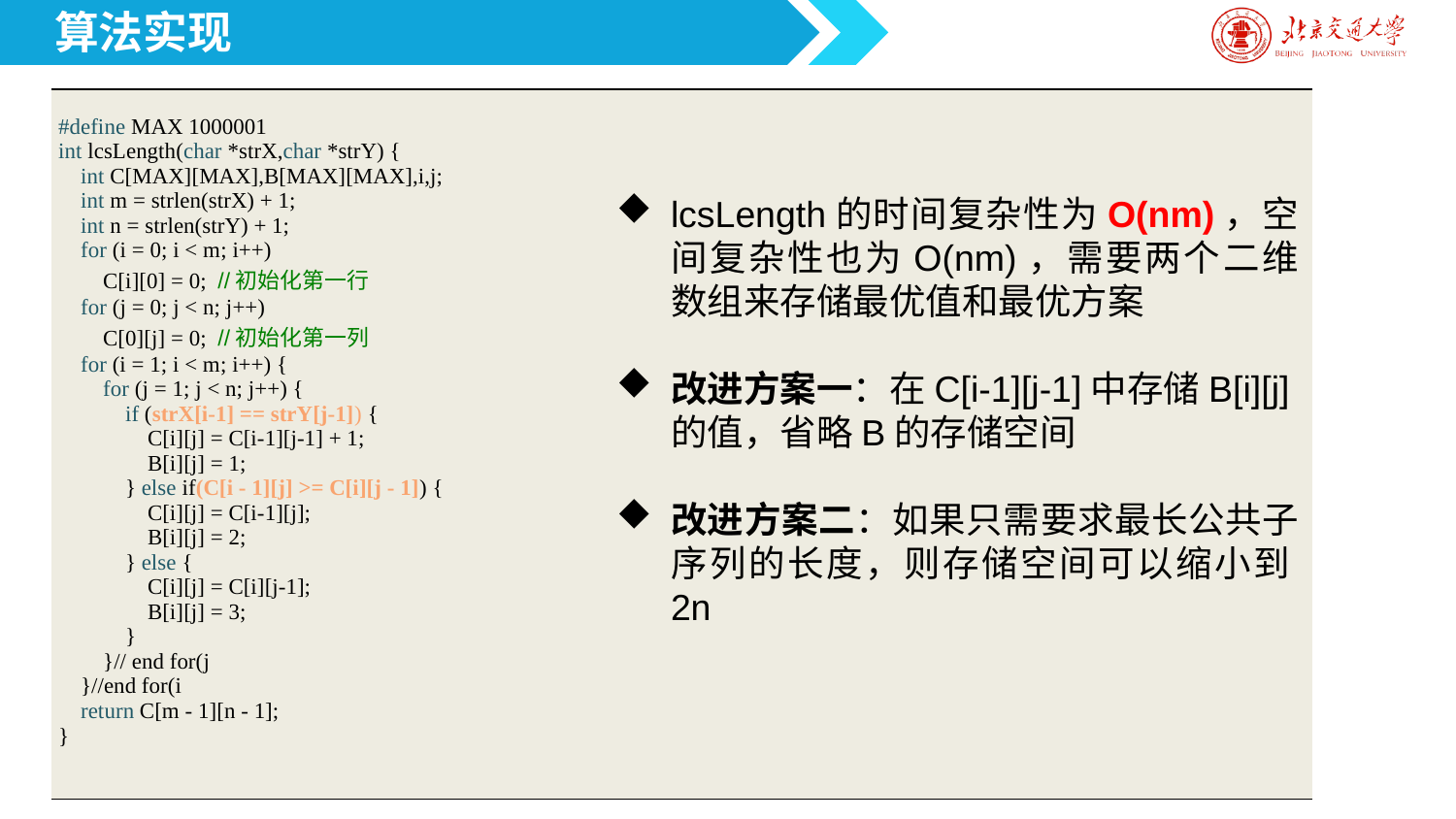

算法实现
计算最优值
| #define MAX 1000001 int lcsLength(char \*strX,char \*strY) { int C[MAX][MAX],B[MAX][MAX],i,j; int m = strlen(strX) + 1; int n = strlen(strY) + 1; for (i = 0; i < m; i++) C[i][0] = 0; //初始化第一行 for (j = 0; j < n; j++) C[0][j] = 0; //初始化第一列 for (i = 1; i < m; i++) { for (j = 1; j < n; j++) { if (strX[i-1] == strY[j-1]) { C[i][j] = C[i-1][j-1] + 1; B[i][j] = 1; } else if(C[i - 1][j] >= C[i][j - 1]) { C[i][j] = C[i-1][j]; B[i][j] = 2; } else { C[i][j] = C[i][j-1]; B[i][j] = 3; } }// end for(j }//end for(i return C[m - 1][n - 1]; } |
| --- |
lcsLength的时间复杂性为O(nm)，空间复杂性也为O(nm)，需要两个二维数组来存储最优值和最优方案

改进方案一：在C[i-1][j-1]中存储B[i][j]的值，省略B的存储空间

改进方案二：如果只需要求最长公共子序列的长度，则存储空间可以缩小到2n